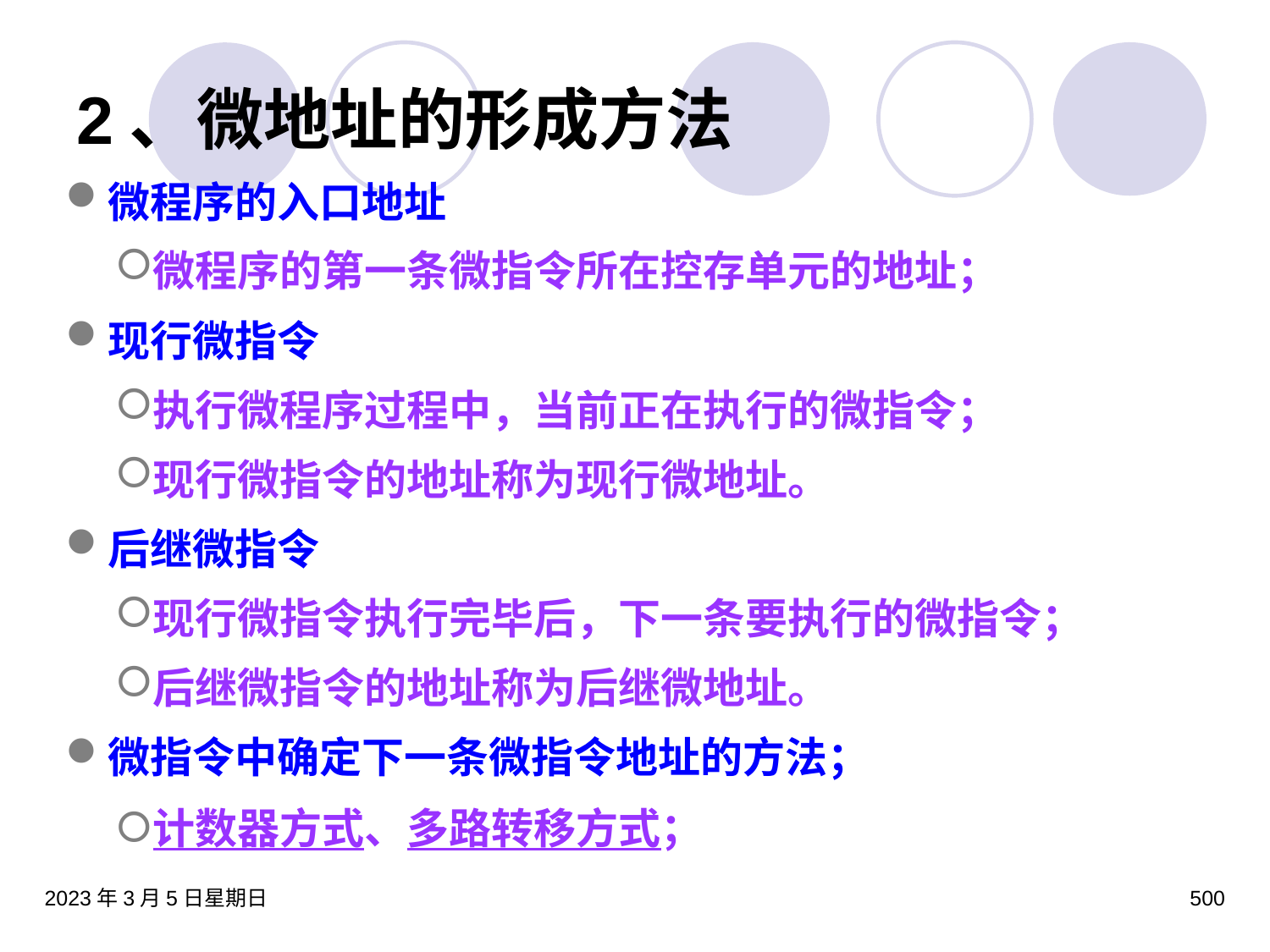

# 2、微地址的形成方法
微程序的入口地址
微程序的第一条微指令所在控存单元的地址；
现行微指令
执行微程序过程中，当前正在执行的微指令；
现行微指令的地址称为现行微地址。
后继微指令
现行微指令执行完毕后，下一条要执行的微指令；
后继微指令的地址称为后继微地址。
微指令中确定下一条微指令地址的方法；
计数器方式、多路转移方式；
2023年3月5日星期日
500